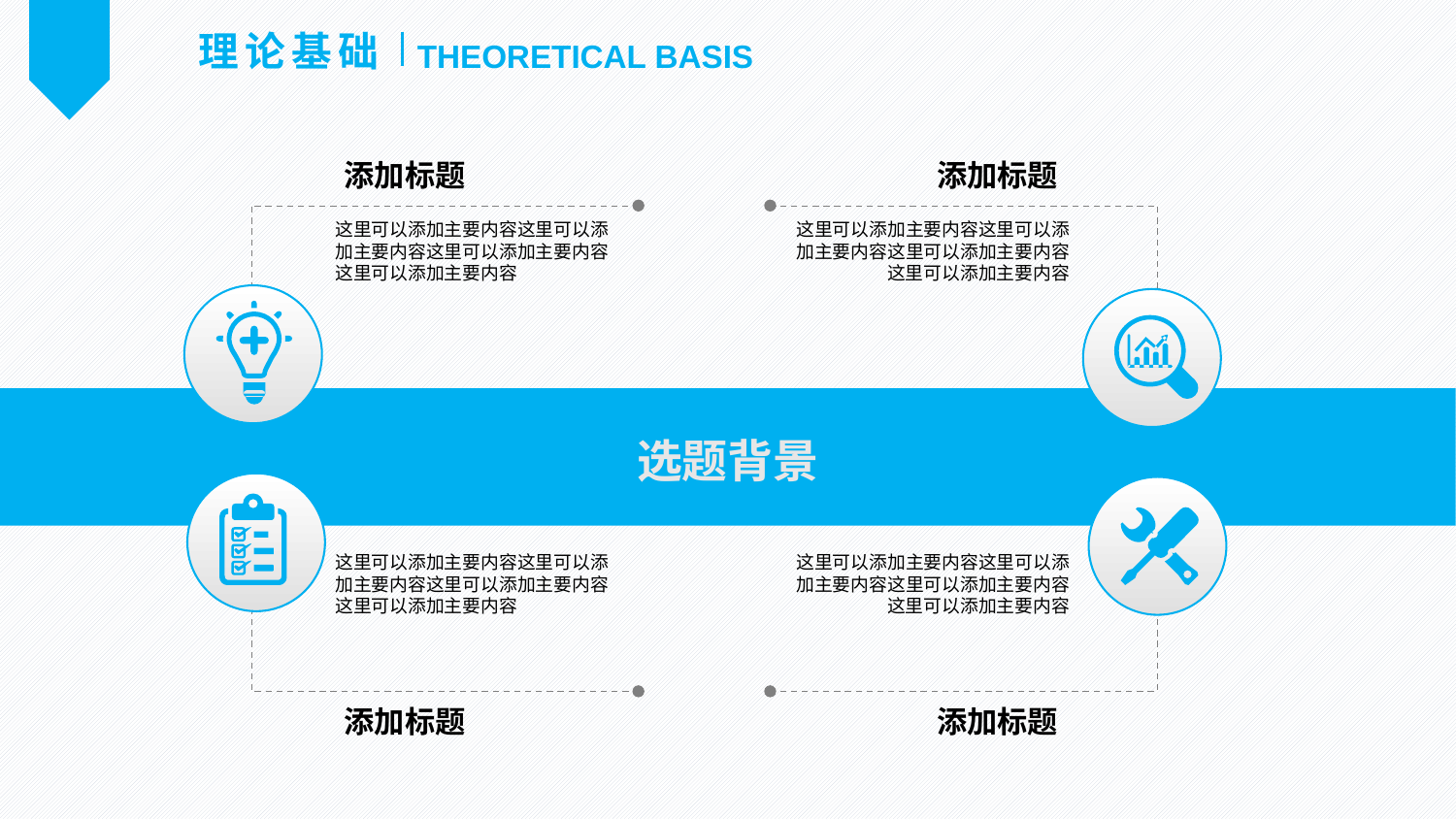

理论基础
THEORETICAL BASIS
添加标题
添加标题

这里可以添加主要内容这里可以添加主要内容这里可以添加主要内容这里可以添加主要内容
这里可以添加主要内容这里可以添加主要内容这里可以添加主要内容这里可以添加主要内容

选题背景

这里可以添加主要内容这里可以添加主要内容这里可以添加主要内容这里可以添加主要内容
这里可以添加主要内容这里可以添加主要内容这里可以添加主要内容这里可以添加主要内容

添加标题
添加标题
延时符